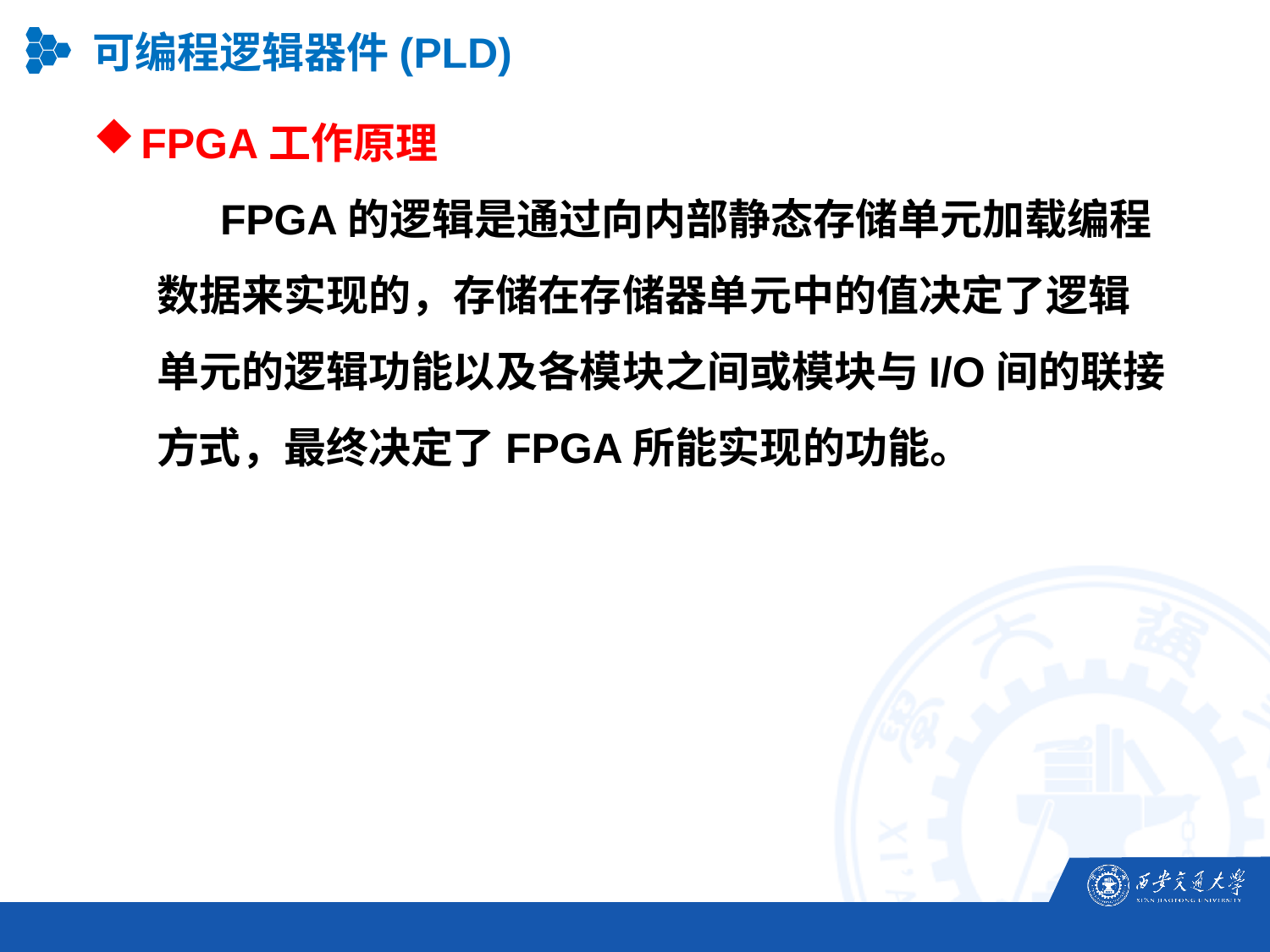

可编程逻辑器件(PLD)
FPGA工作原理
FPGA的逻辑是通过向内部静态存储单元加载编程数据来实现的，存储在存储器单元中的值决定了逻辑单元的逻辑功能以及各模块之间或模块与I/O间的联接方式，最终决定了FPGA所能实现的功能。